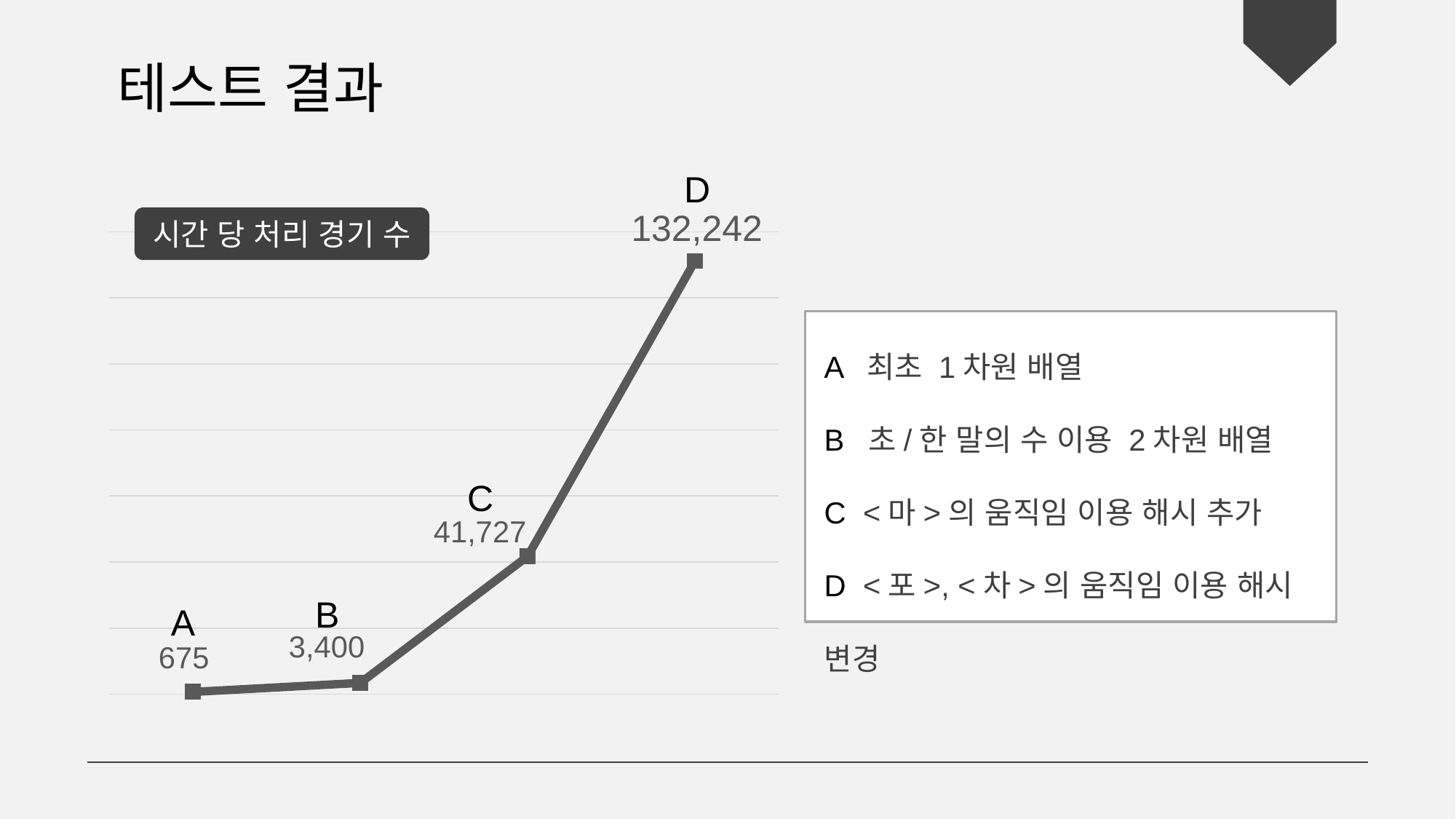

테스트 결과
D
132,242

### Chart

| Category | 열1 |
|---|---|
| 항목 1 | 675.0 |
| 항목 2 | 3400.0 |
| 항목 3 | 41727.0 |
| 항목 4 | 131142.0 |
41,727
3,400
675
시간 당 처리 경기 수
C
B
A
A  최초 1차원 배열
B  초/한 말의 수 이용 2차원 배열
C  <마>의 움직임 이용 해시 추가
D  <포>, <차>의 움직임 이용 해시 변경